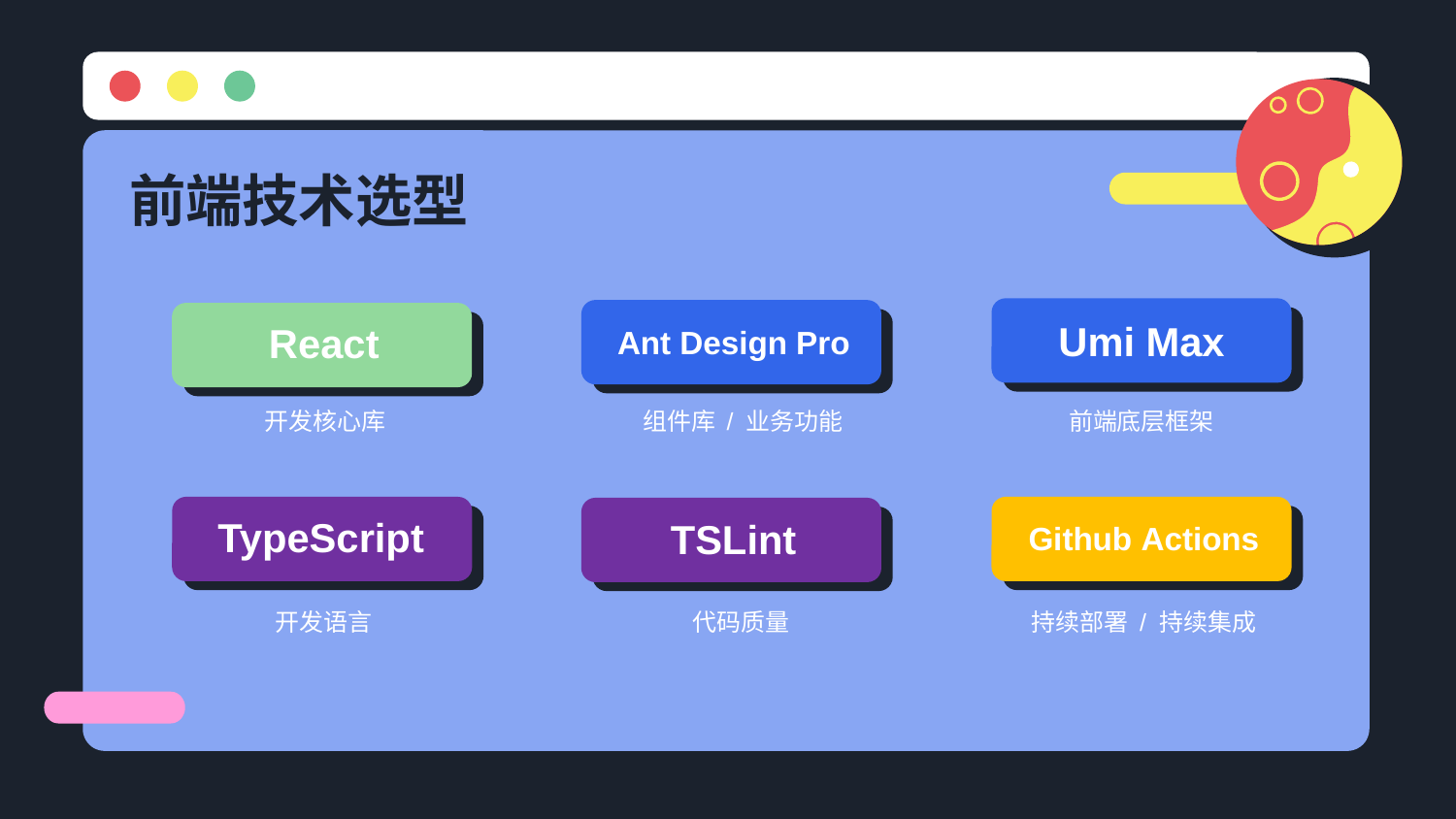

# 前端技术选型

Umi Max
Ant Design Pro

React

开发核心库
组件库 / 业务功能
前端底层框架
TypeScript
Github Actions
TSLint

开发语言
代码质量
持续部署 / 持续集成